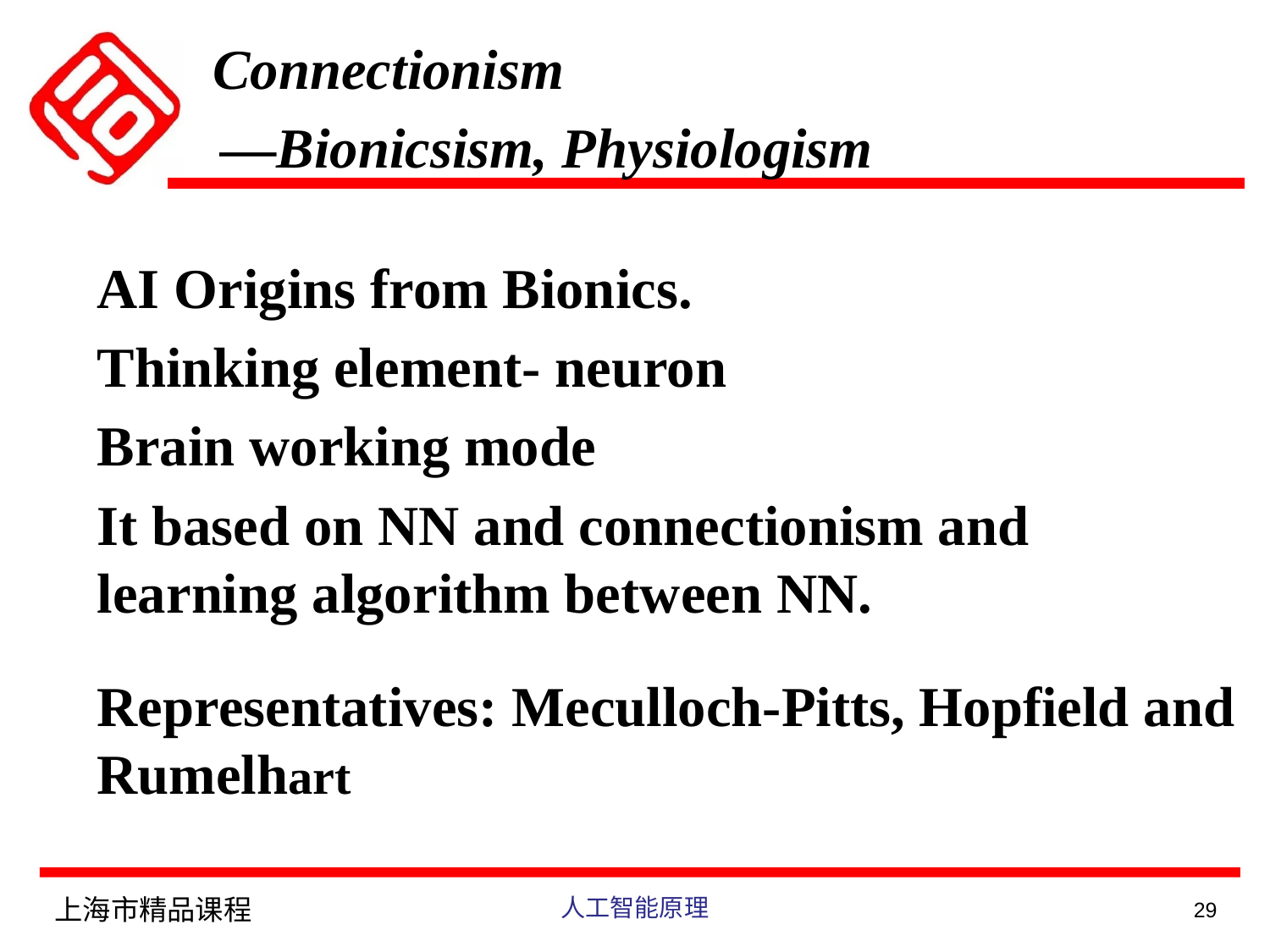

Connectionism
    —Bionicsism, Physiologism
AI Origins from Bionics.
Thinking element- neuron
Brain working mode
It based on NN and connectionism and learning algorithm between NN.
Representatives: Meculloch-Pitts, Hopfield and Rumelhart
上海市精品课程
人工智能原理
29